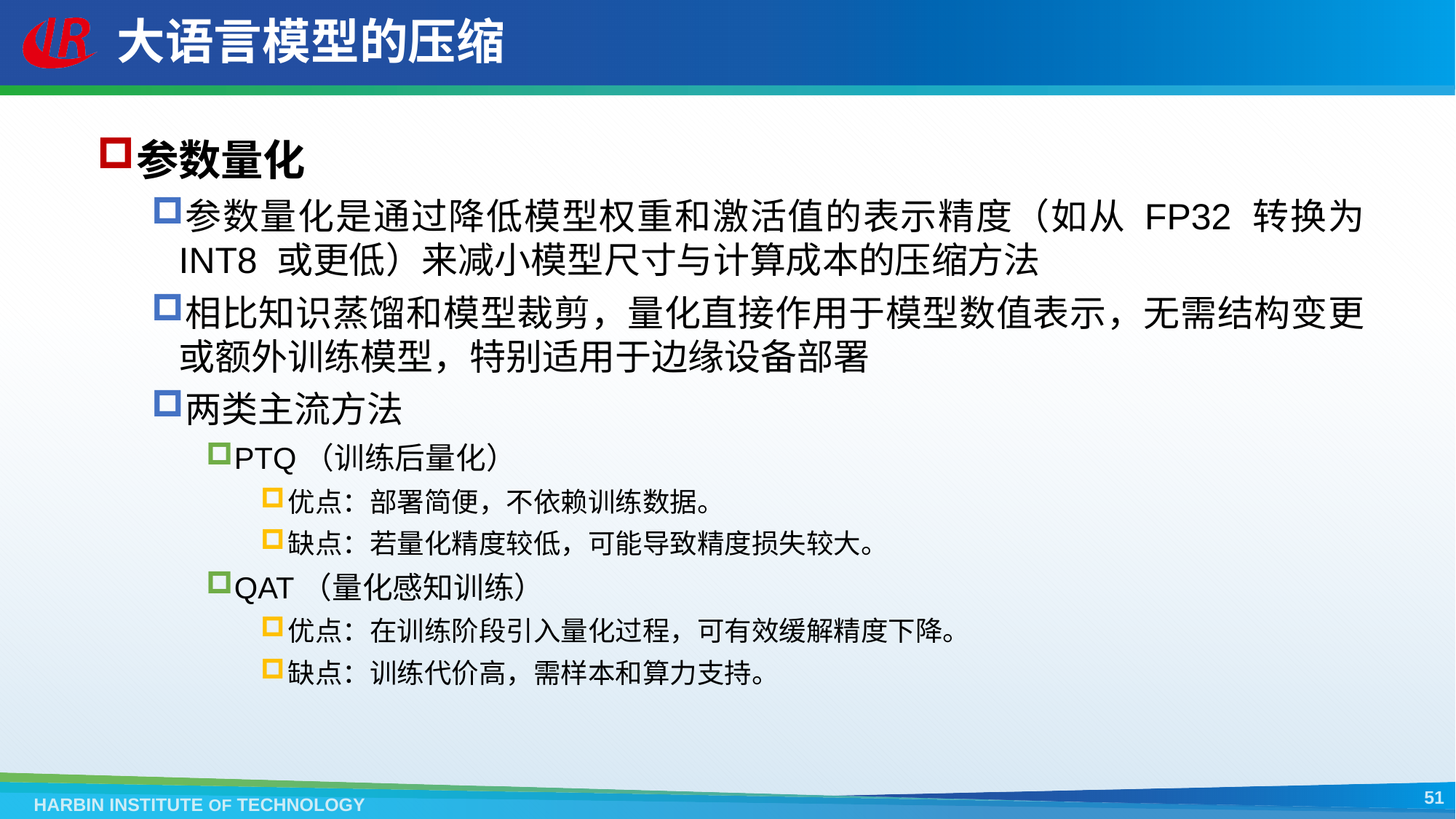

# 大语言模型的压缩
参数量化
参数量化是通过降低模型权重和激活值的表示精度（如从 FP32 转换为 INT8 或更低）来减小模型尺寸与计算成本的压缩方法
相比知识蒸馏和模型裁剪，量化直接作用于模型数值表示，无需结构变更或额外训练模型，特别适用于边缘设备部署
两类主流方法
PTQ（训练后量化）
优点：部署简便，不依赖训练数据。
缺点：若量化精度较低，可能导致精度损失较大。
QAT（量化感知训练）
优点：在训练阶段引入量化过程，可有效缓解精度下降。
缺点：训练代价高，需样本和算力支持。

51
HARBIN INSTITUTE OF TECHNOLOGY